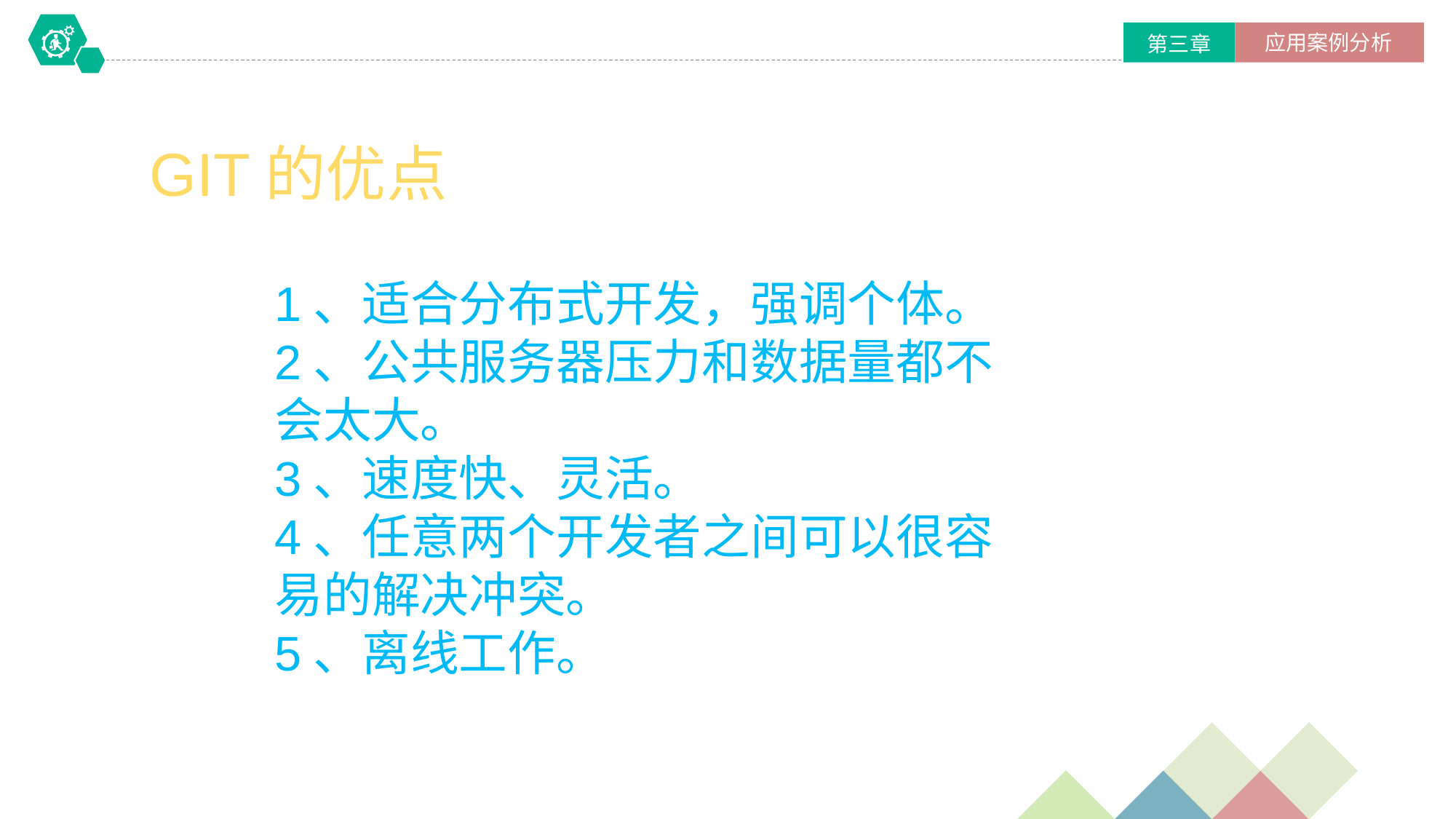

应用案例分析
第三章

GIT的优点
1、适合分布式开发，强调个体。
2、公共服务器压力和数据量都不会太大。
3、速度快、灵活。
4、任意两个开发者之间可以很容易的解决冲突。
5、离线工作。